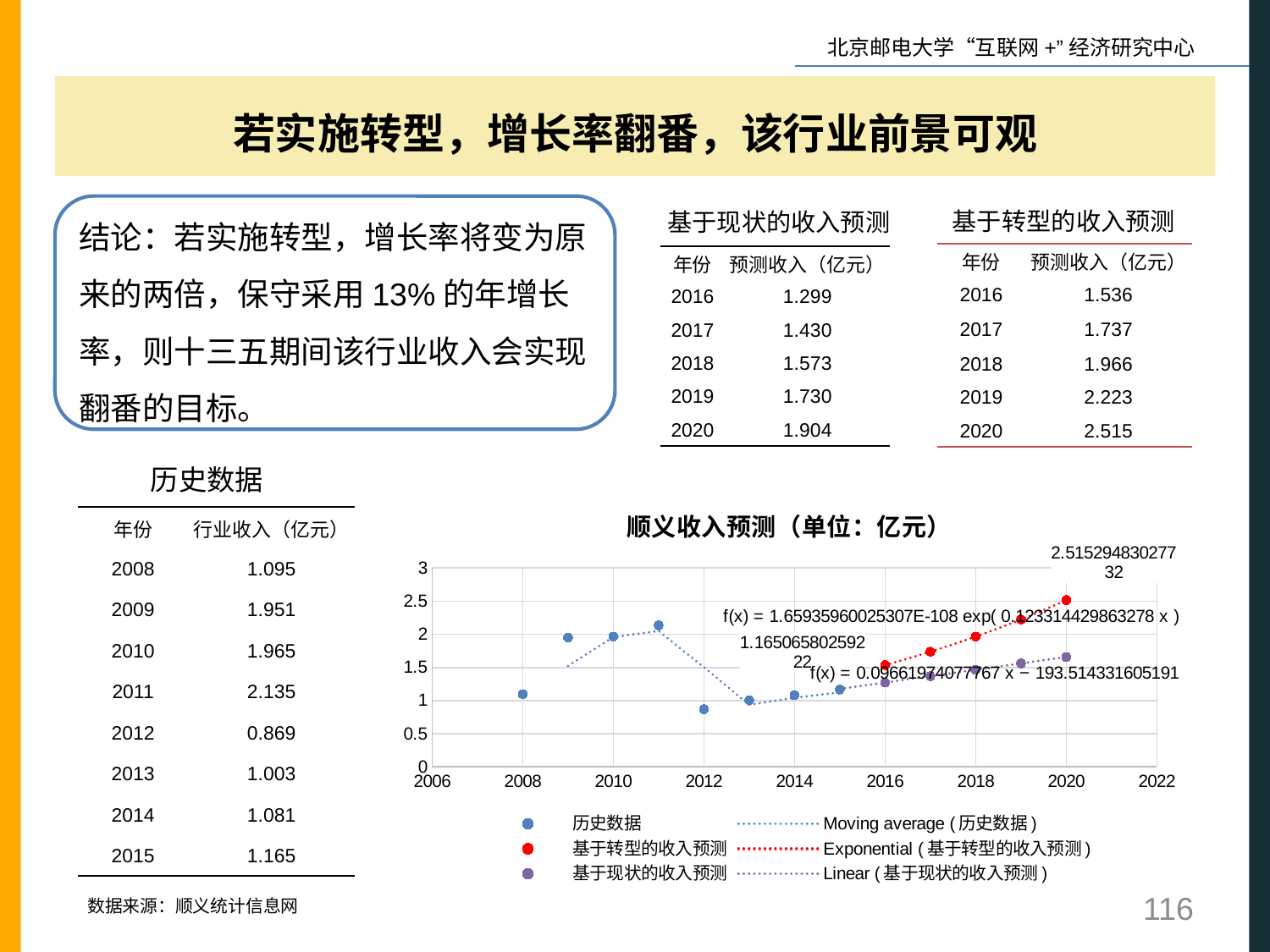

若实施转型，增长率翻番，该行业前景可观
结论：若实施转型，增长率将变为原来的两倍，保守采用13%的年增长率，则十三五期间该行业收入会实现翻番的目标。
基于转型的收入预测
基于现状的收入预测
| 年份 | 预测收入（亿元） |
| --- | --- |
| 2016 | 1.536 |
| 2017 | 1.737 |
| 2018 | 1.966 |
| 2019 | 2.223 |
| 2020 | 2.515 |
| 年份 | 预测收入（亿元） |
| --- | --- |
| 2016 | 1.299 |
| 2017 | 1.430 |
| 2018 | 1.573 |
| 2019 | 1.730 |
| 2020 | 1.904 |
历史数据

### Chart: 顺义收入预测（单位：亿元）

| Category |  |  |  |
|---|---|---|---|
| 年份 | 行业收入（亿元） |
| --- | --- |
| 2008 | 1.095 |
| 2009 | 1.951 |
| 2010 | 1.965 |
| 2011 | 2.135 |
| 2012 | 0.869 |
| 2013 | 1.003 |
| 2014 | 1.081 |
| 2015 | 1.165 |
116
数据来源：顺义统计信息网